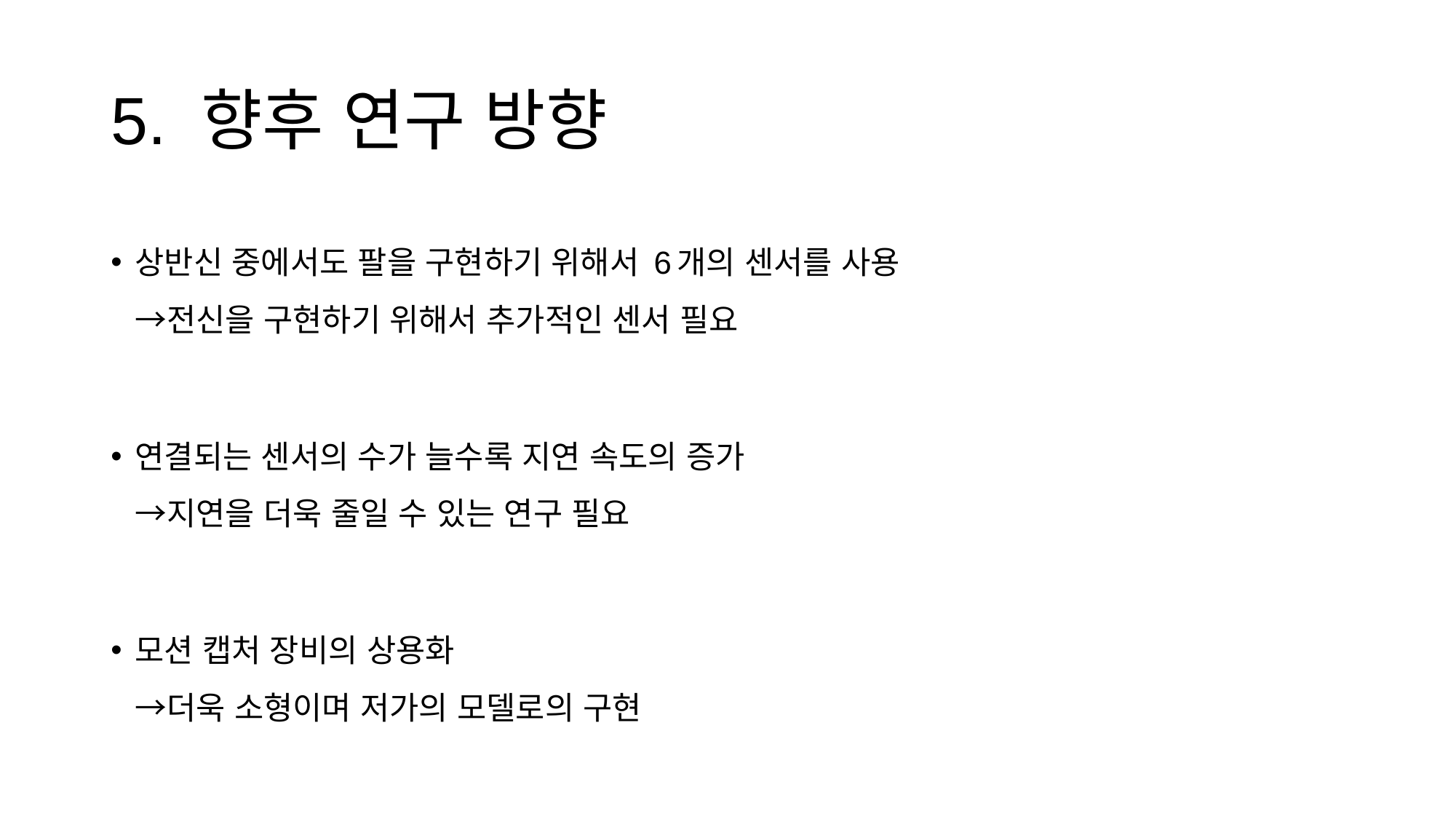

# 5. 향후 연구 방향
상반신 중에서도 팔을 구현하기 위해서 6개의 센서를 사용
→전신을 구현하기 위해서 추가적인 센서 필요

연결되는 센서의 수가 늘수록 지연 속도의 증가
→지연을 더욱 줄일 수 있는 연구 필요

모션 캡처 장비의 상용화
→더욱 소형이며 저가의 모델로의 구현